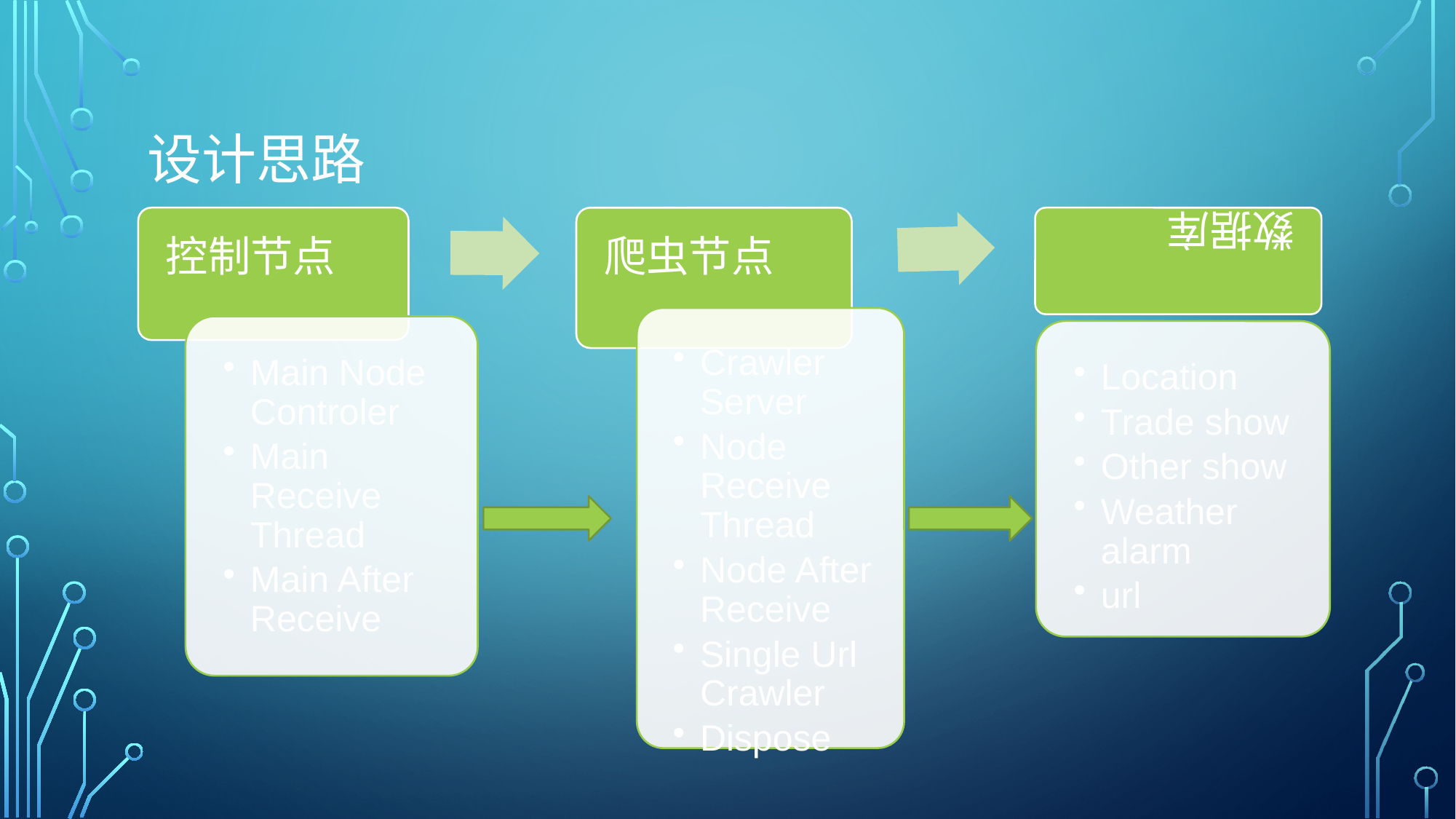

# 设计思路
控制节点
Main Node Controler
Main Receive Thread
Main After Receive

爬虫节点
Crawler Server
Node Receive Thread
Node After Receive
Single Url Crawler
Dispose

数据库
Location
Trade show
Other show
Weather alarm
url